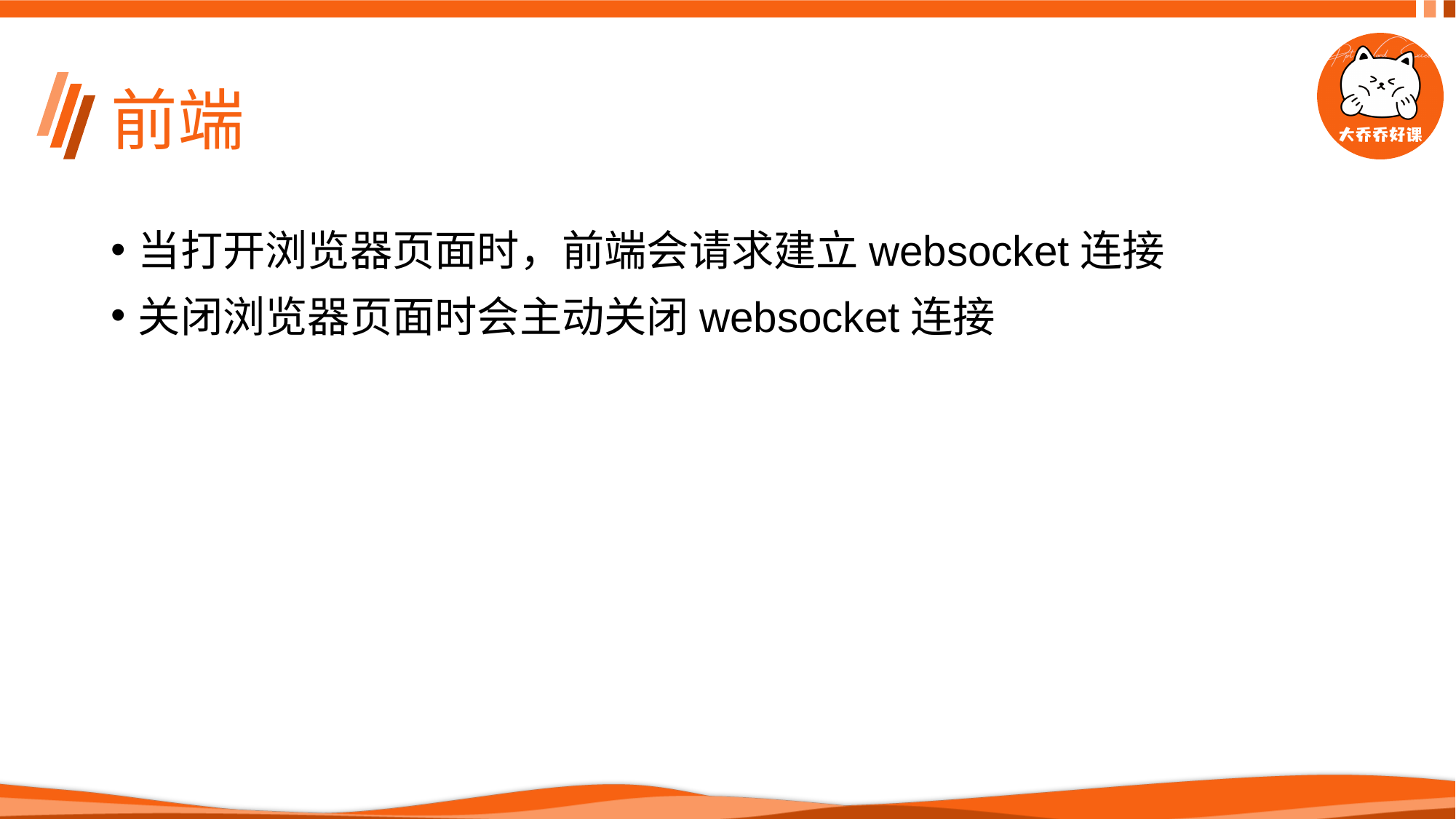

# 前端
当打开浏览器页面时，前端会请求建立websocket连接
关闭浏览器页面时会主动关闭websocket连接